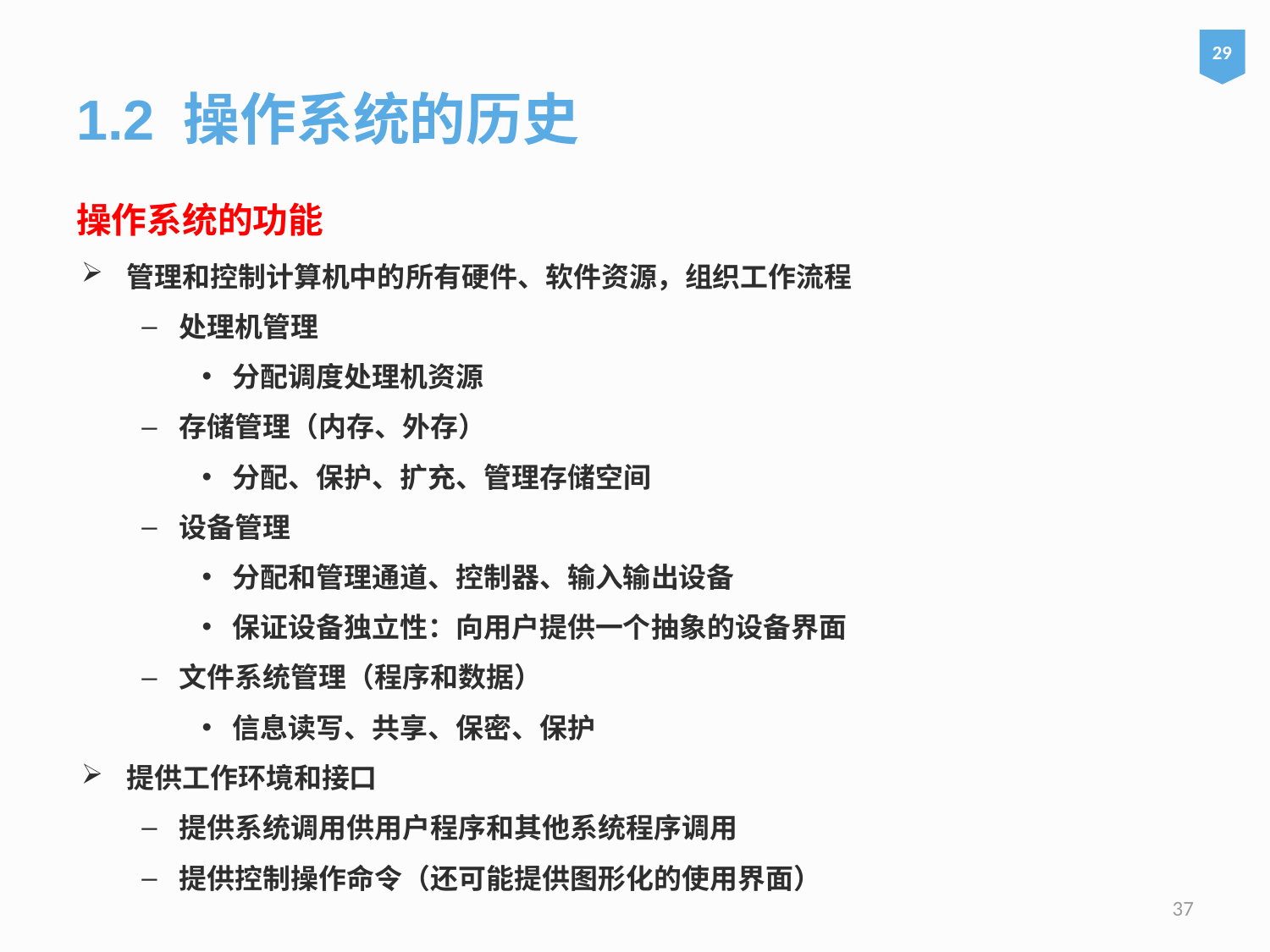

29
1.2 操作系统的历史
操作系统的功能
管理和控制计算机中的所有硬件、软件资源，组织工作流程
处理机管理
分配调度处理机资源
存储管理（内存、外存）
分配、保护、扩充、管理存储空间
设备管理
分配和管理通道、控制器、输入输出设备
保证设备独立性：向用户提供一个抽象的设备界面
文件系统管理（程序和数据）
信息读写、共享、保密、保护
提供工作环境和接口
提供系统调用供用户程序和其他系统程序调用
提供控制操作命令（还可能提供图形化的使用界面）
37